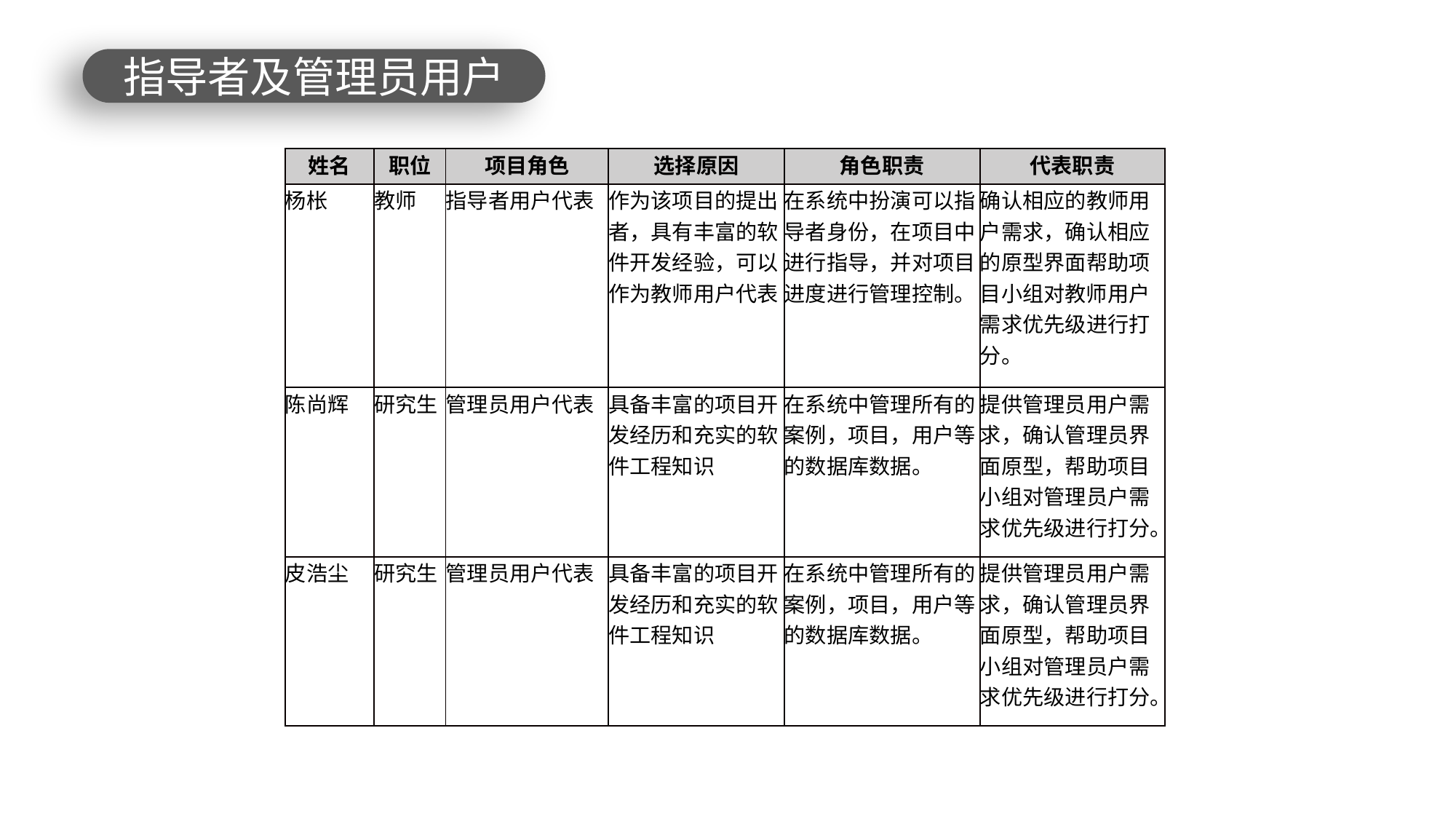

指导者及管理员用户
| 姓名 | 职位 | 项目角色 | 选择原因 | 角色职责 | 代表职责 |
| --- | --- | --- | --- | --- | --- |
| 杨枨 | 教师 | 指导者用户代表 | 作为该项目的提出者，具有丰富的软件开发经验，可以作为教师用户代表 | 在系统中扮演可以指导者身份，在项目中进行指导，并对项目进度进行管理控制。 | 确认相应的教师用户需求，确认相应的原型界面帮助项目小组对教师用户需求优先级进行打分。 |
| 陈尚辉 | 研究生 | 管理员用户代表 | 具备丰富的项目开发经历和充实的软件工程知识 | 在系统中管理所有的案例，项目，用户等的数据库数据。 | 提供管理员用户需求，确认管理员界面原型，帮助项目小组对管理员户需求优先级进行打分。 |
| 皮浩尘 | 研究生 | 管理员用户代表 | 具备丰富的项目开发经历和充实的软件工程知识 | 在系统中管理所有的案例，项目，用户等的数据库数据。 | 提供管理员用户需求，确认管理员界面原型，帮助项目小组对管理员户需求优先级进行打分。 |